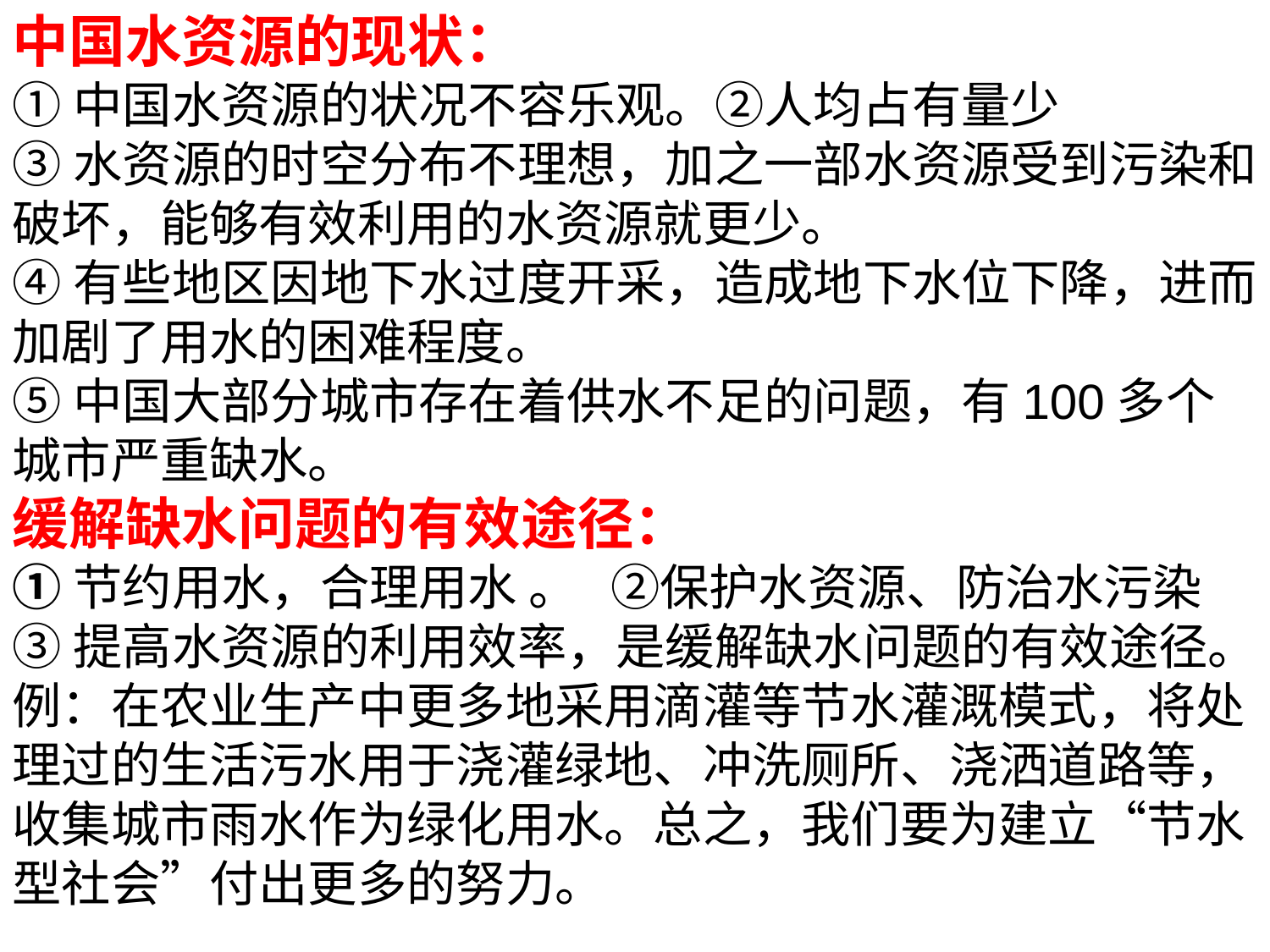

中国水资源的现状：
①中国水资源的状况不容乐观。②人均占有量少
③水资源的时空分布不理想，加之一部水资源受到污染和破坏，能够有效利用的水资源就更少。
④有些地区因地下水过度开采，造成地下水位下降，进而加剧了用水的困难程度。
⑤中国大部分城市存在着供水不足的问题，有100多个城市严重缺水。
缓解缺水问题的有效途径：
①节约用水，合理用水 。   ②保护水资源、防治水污染
③提高水资源的利用效率，是缓解缺水问题的有效途径。例：在农业生产中更多地采用滴灌等节水灌溉模式，将处理过的生活污水用于浇灌绿地、冲洗厕所、浇洒道路等，收集城市雨水作为绿化用水。总之，我们要为建立“节水型社会”付出更多的努力。